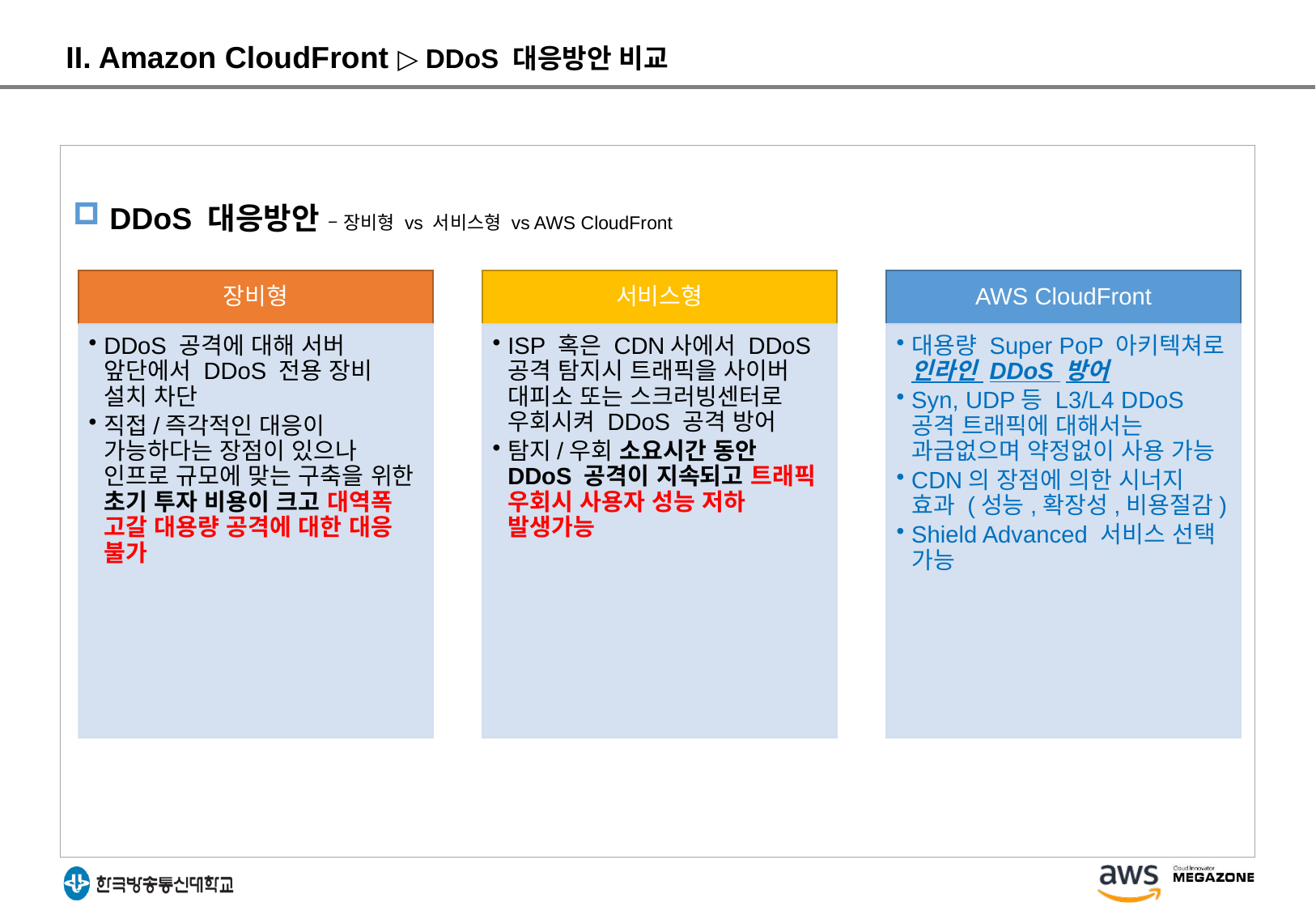

II. Amazon CloudFront ▷ DDoS 대응방안 비교
 DDoS 대응방안 – 장비형 vs 서비스형 vs AWS CloudFront
장비형
DDoS 공격에 대해 서버 앞단에서 DDoS 전용 장비 설치 차단
직접/즉각적인 대응이 가능하다는 장점이 있으나 인프로 규모에 맞는 구축을 위한 초기 투자 비용이 크고 대역폭 고갈 대용량 공격에 대한 대응 불가
서비스형
ISP 혹은 CDN사에서 DDoS 공격 탐지시 트래픽을 사이버 대피소 또는 스크러빙센터로 우회시켜 DDoS 공격 방어
탐지/우회 소요시간 동안 DDoS 공격이 지속되고 트래픽 우회시 사용자 성능 저하 발생가능
AWS CloudFront
대용량 Super PoP 아키텍쳐로 인라인 DDoS 방어
Syn, UDP등 L3/L4 DDoS 공격 트래픽에 대해서는 과금없으며 약정없이 사용 가능
CDN의 장점에 의한 시너지 효과 (성능,확장성,비용절감)
Shield Advanced 서비스 선택 가능